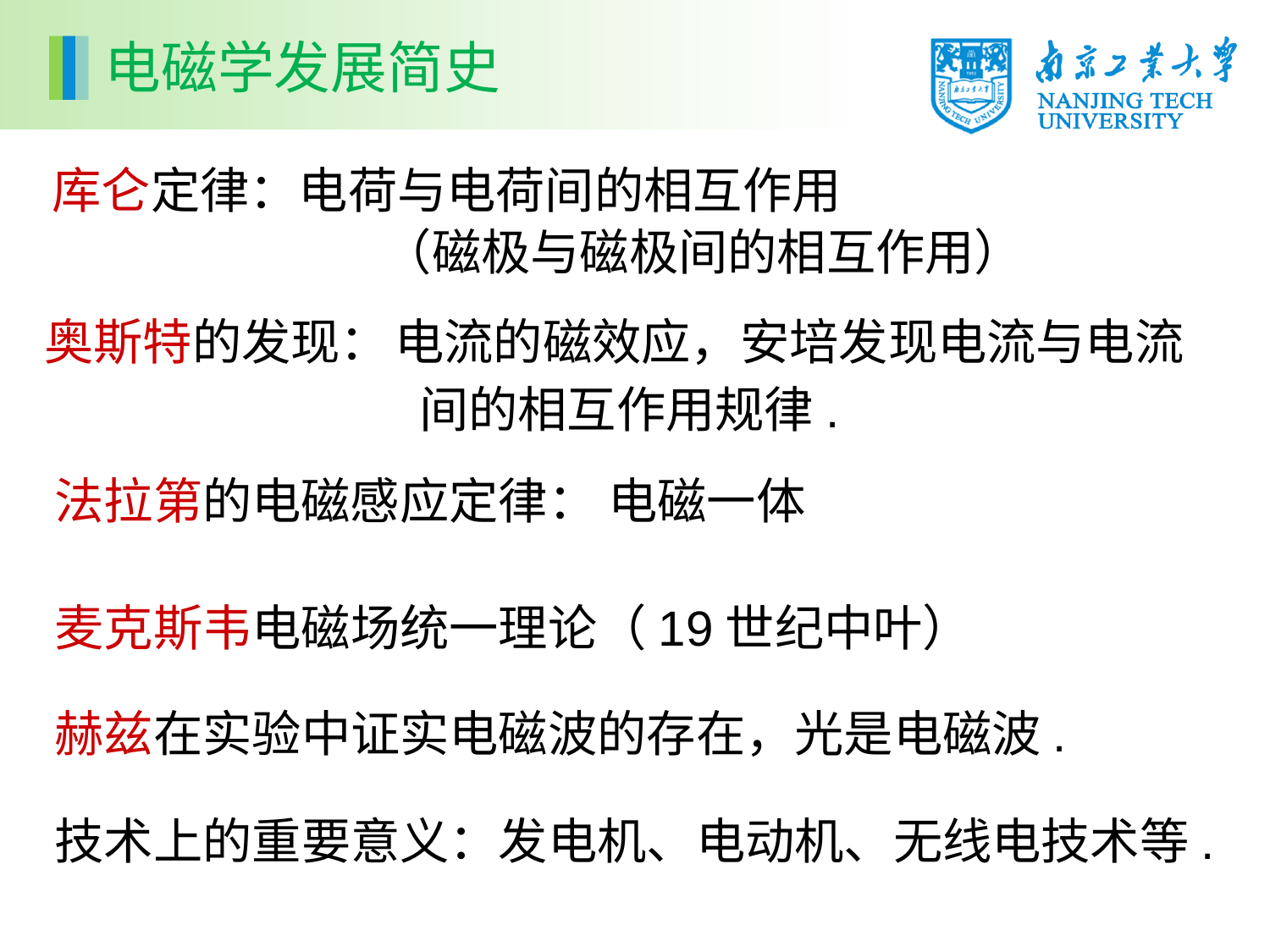

电磁学发展简史
库仑定律：电荷与电荷间的相互作用
（磁极与磁极间的相互作用）
奥斯特的发现： 电流的磁效应，安培发现电流与电流
间的相互作用规律.
法拉第的电磁感应定律： 电磁一体
麦克斯韦电磁场统一理论（19世纪中叶）
赫兹在实验中证实电磁波的存在，光是电磁波.
技术上的重要意义：发电机、电动机、无线电技术等.